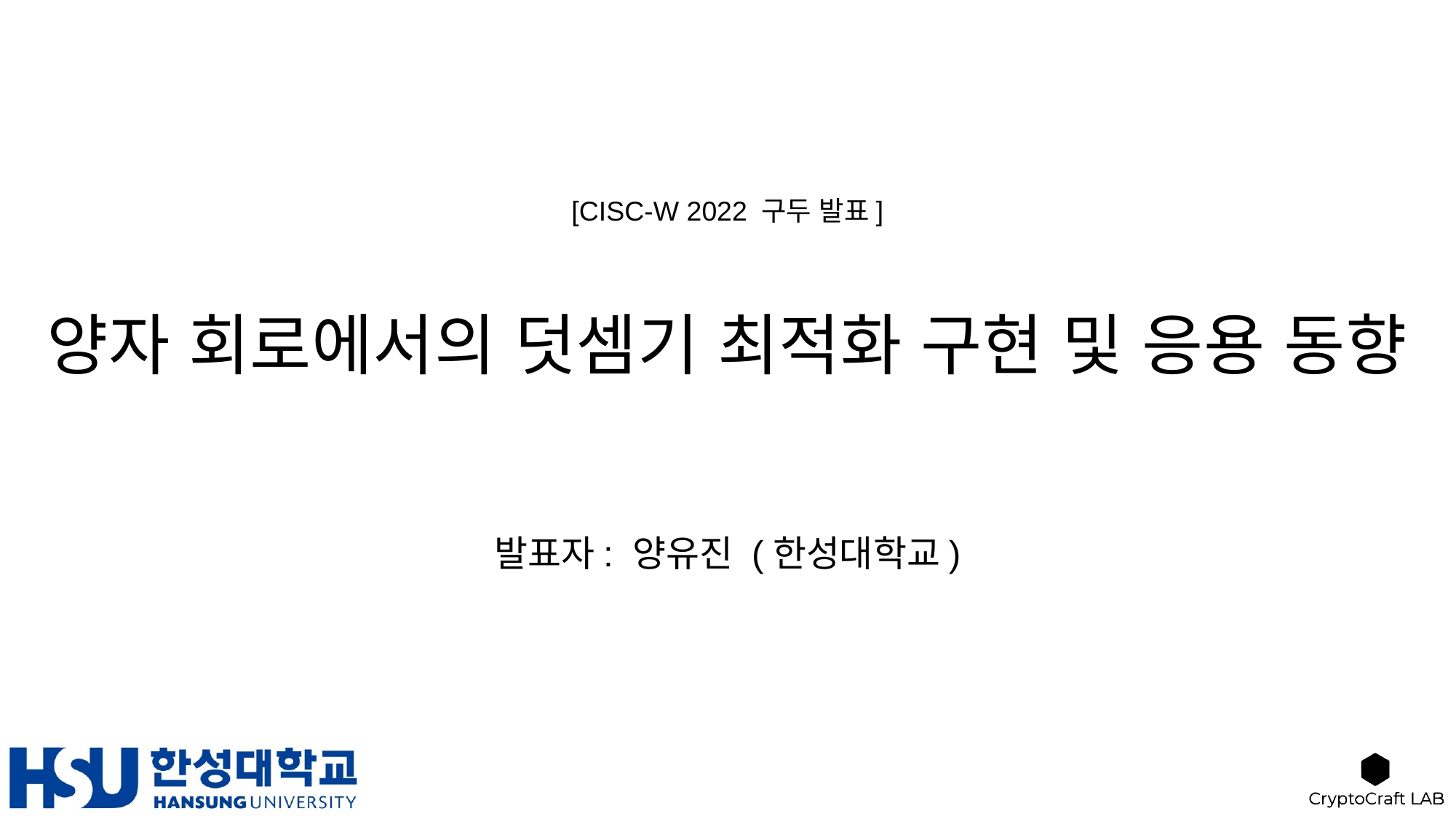

[CISC-W 2022 구두 발표]
# 양자 회로에서의 덧셈기 최적화 구현 및 응용 동향
발표자: 양유진 (한성대학교)